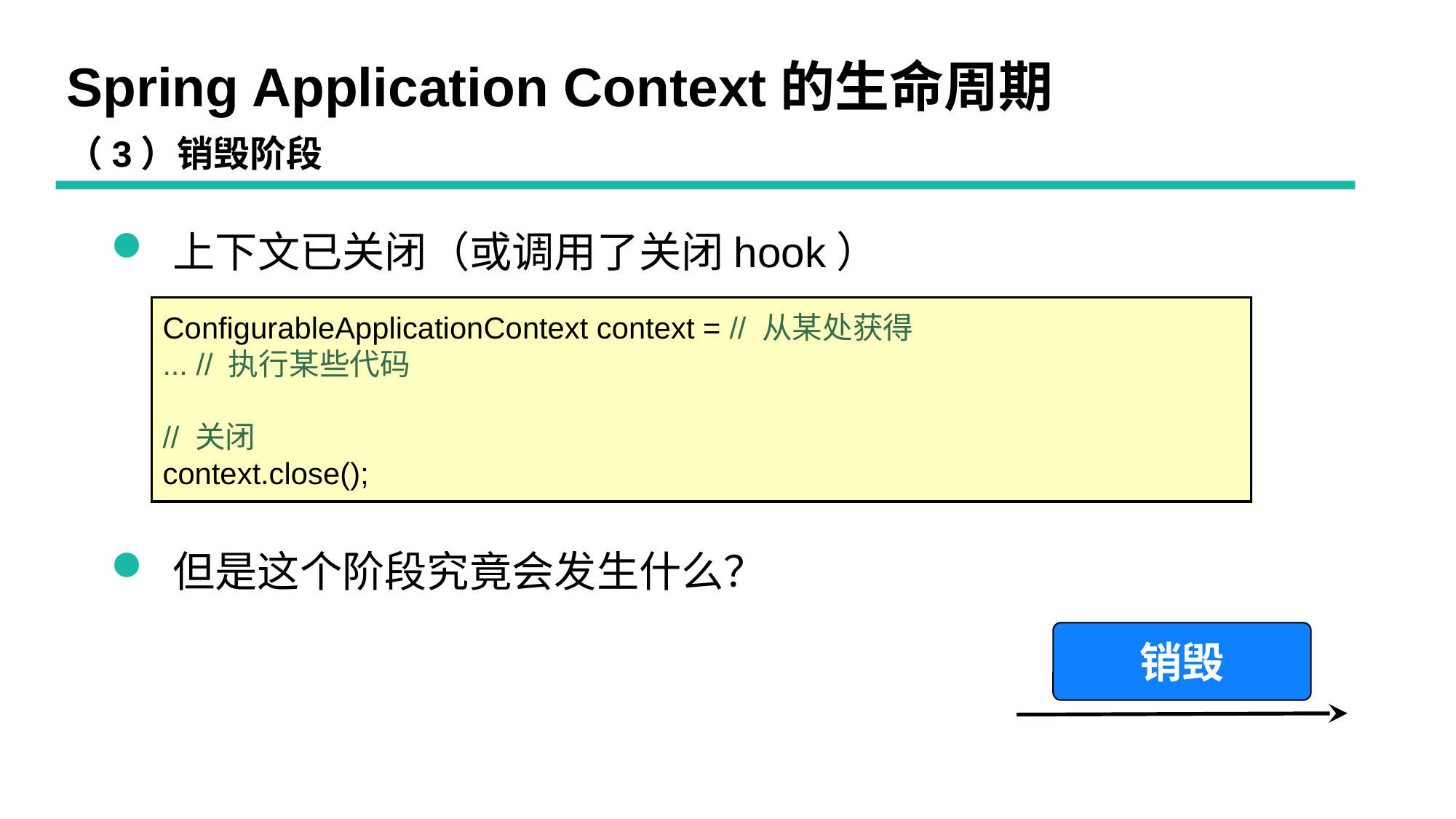

# Spring Application Context的生命周期
（3）销毁阶段
 上下文已关闭（或调用了关闭hook）
ConfigurableApplicationContext context = // 从某处获得
... // 执行某些代码

// 关闭
context.close();
 但是这个阶段究竟会发生什么？
销毁